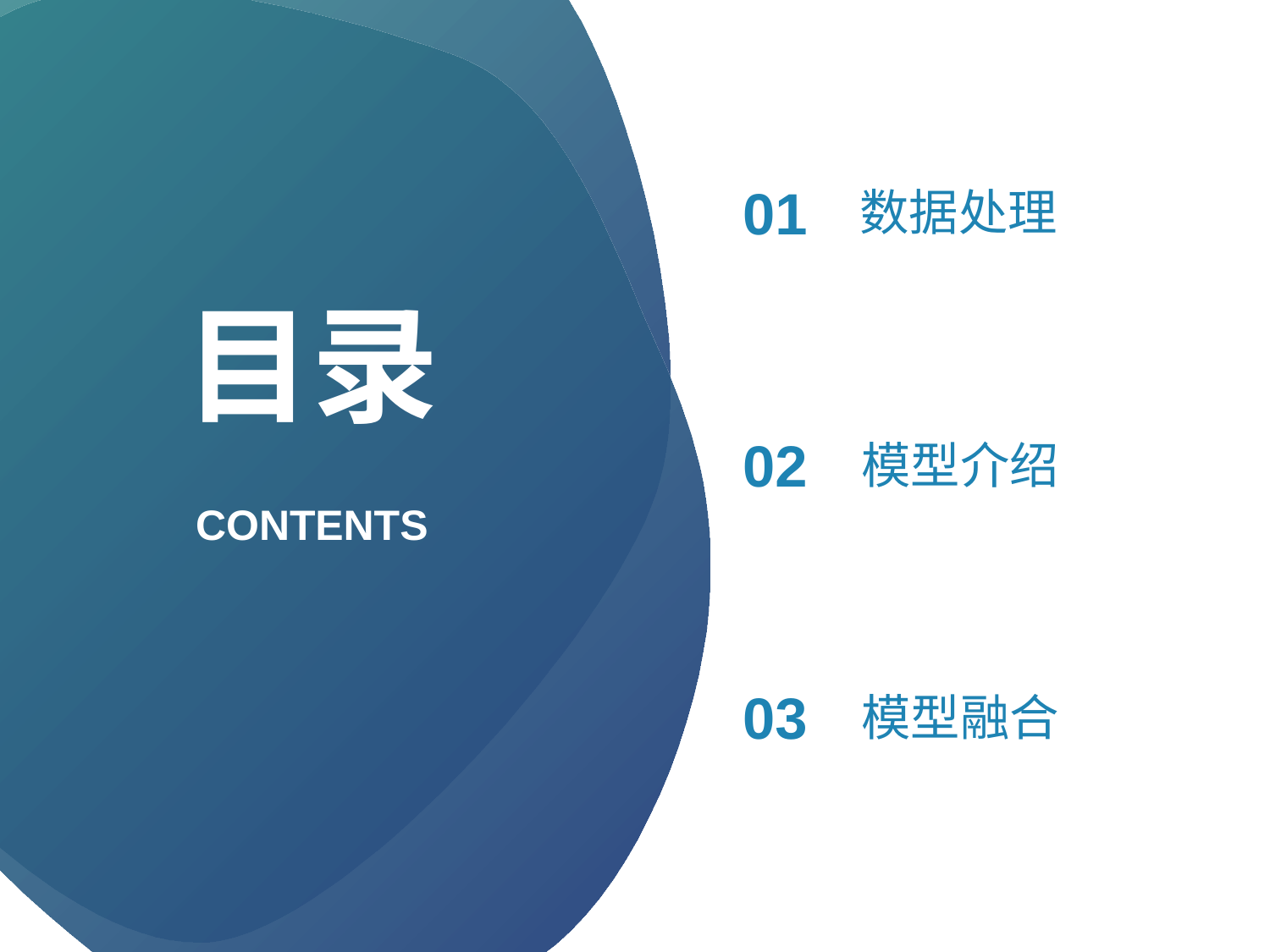

01
数据处理
目录
02
模型介绍
CONTENTS
03
模型融合